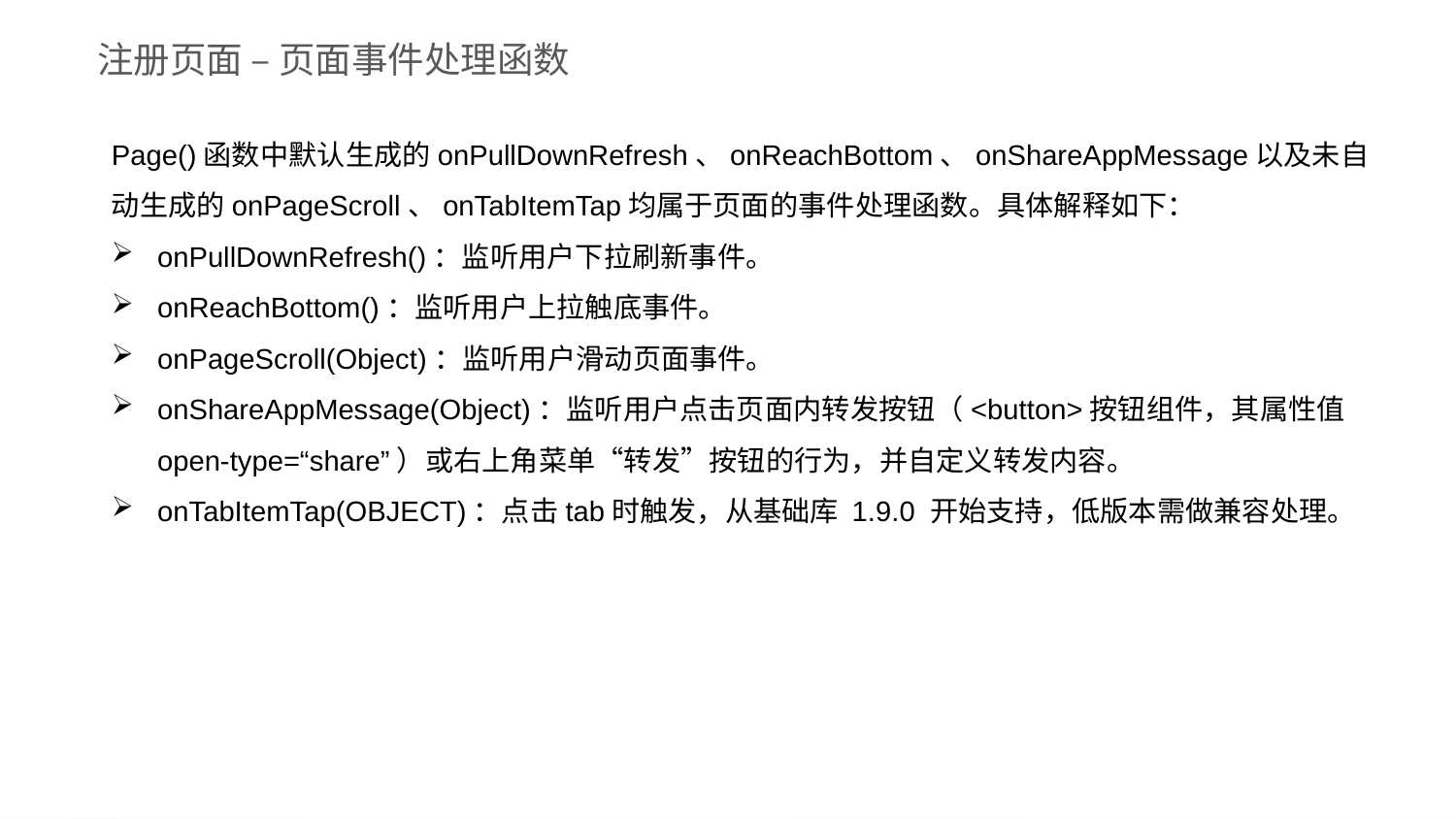

注册页面 – 页面事件处理函数
Page()函数中默认生成的onPullDownRefresh、onReachBottom、onShareAppMessage以及未自动生成的onPageScroll、onTabItemTap均属于页面的事件处理函数。具体解释如下：
onPullDownRefresh()：监听用户下拉刷新事件。
onReachBottom()：监听用户上拉触底事件。
onPageScroll(Object)：监听用户滑动页面事件。
onShareAppMessage(Object)：监听用户点击页面内转发按钮（<button>按钮组件，其属性值 open-type=“share”）或右上角菜单“转发”按钮的行为，并自定义转发内容。
onTabItemTap(OBJECT)：点击tab时触发，从基础库 1.9.0 开始支持，低版本需做兼容处理。